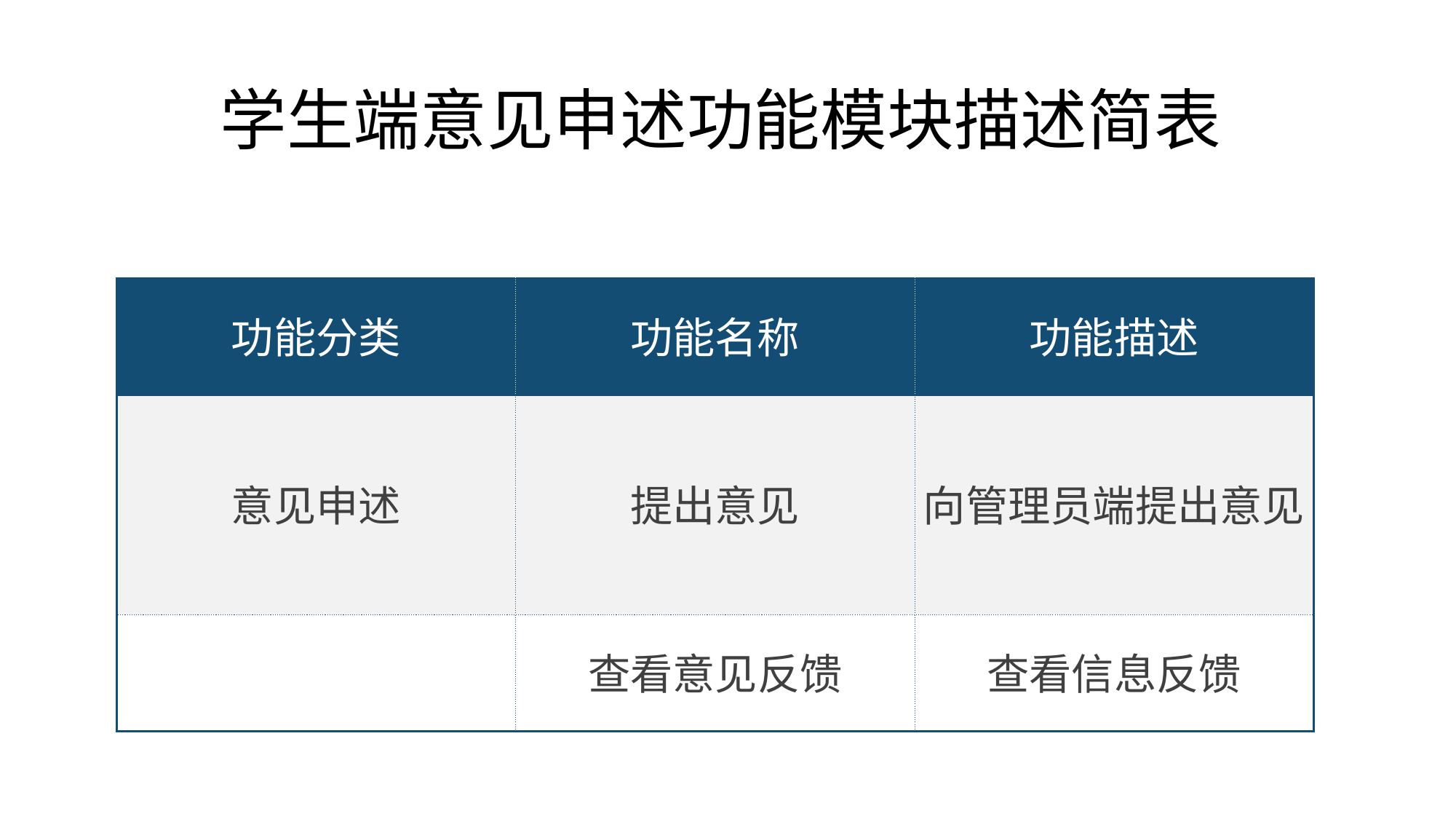

# 学生端意见申述功能模块描述简表
| 功能分类 | 功能名称 | 功能描述 |
| --- | --- | --- |
| 意见申述 | 提出意见 | 向管理员端提出意见 |
|  | 查看意见反馈 | 查看信息反馈 |